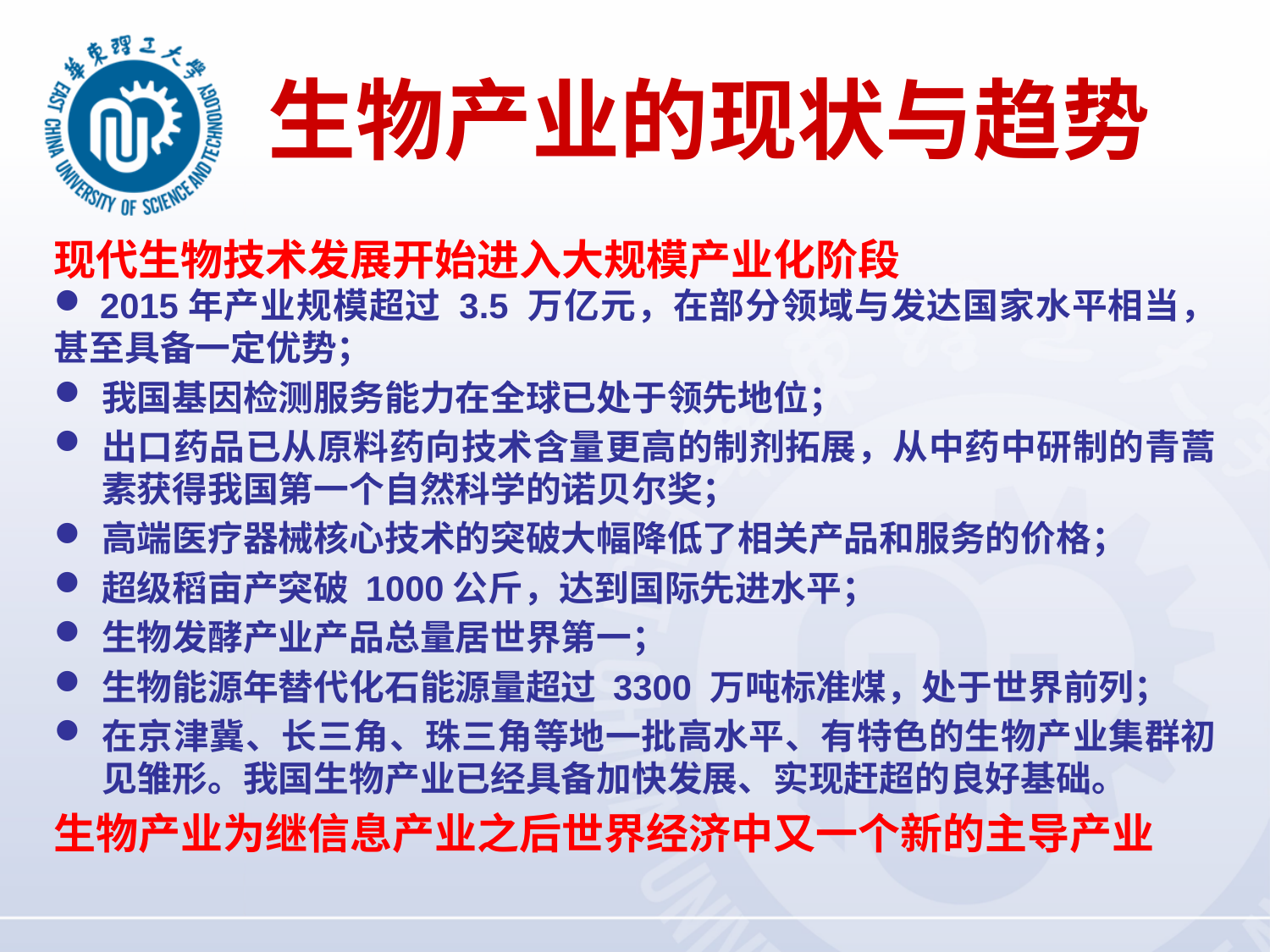

# 生物产业的现状与趋势
现代生物技术发展开始进入大规模产业化阶段
 2015年产业规模超过 3.5 万亿元，在部分领域与发达国家水平相当，甚至具备一定优势；
我国基因检测服务能力在全球已处于领先地位；
出口药品已从原料药向技术含量更高的制剂拓展，从中药中研制的青蒿素获得我国第一个自然科学的诺贝尔奖；
高端医疗器械核心技术的突破大幅降低了相关产品和服务的价格；
超级稻亩产突破 1000公斤，达到国际先进水平；
生物发酵产业产品总量居世界第一；
生物能源年替代化石能源量超过 3300 万吨标准煤，处于世界前列；
在京津冀、长三角、珠三角等地一批高水平、有特色的生物产业集群初见雏形。我国生物产业已经具备加快发展、实现赶超的良好基础。
生物产业为继信息产业之后世界经济中又一个新的主导产业